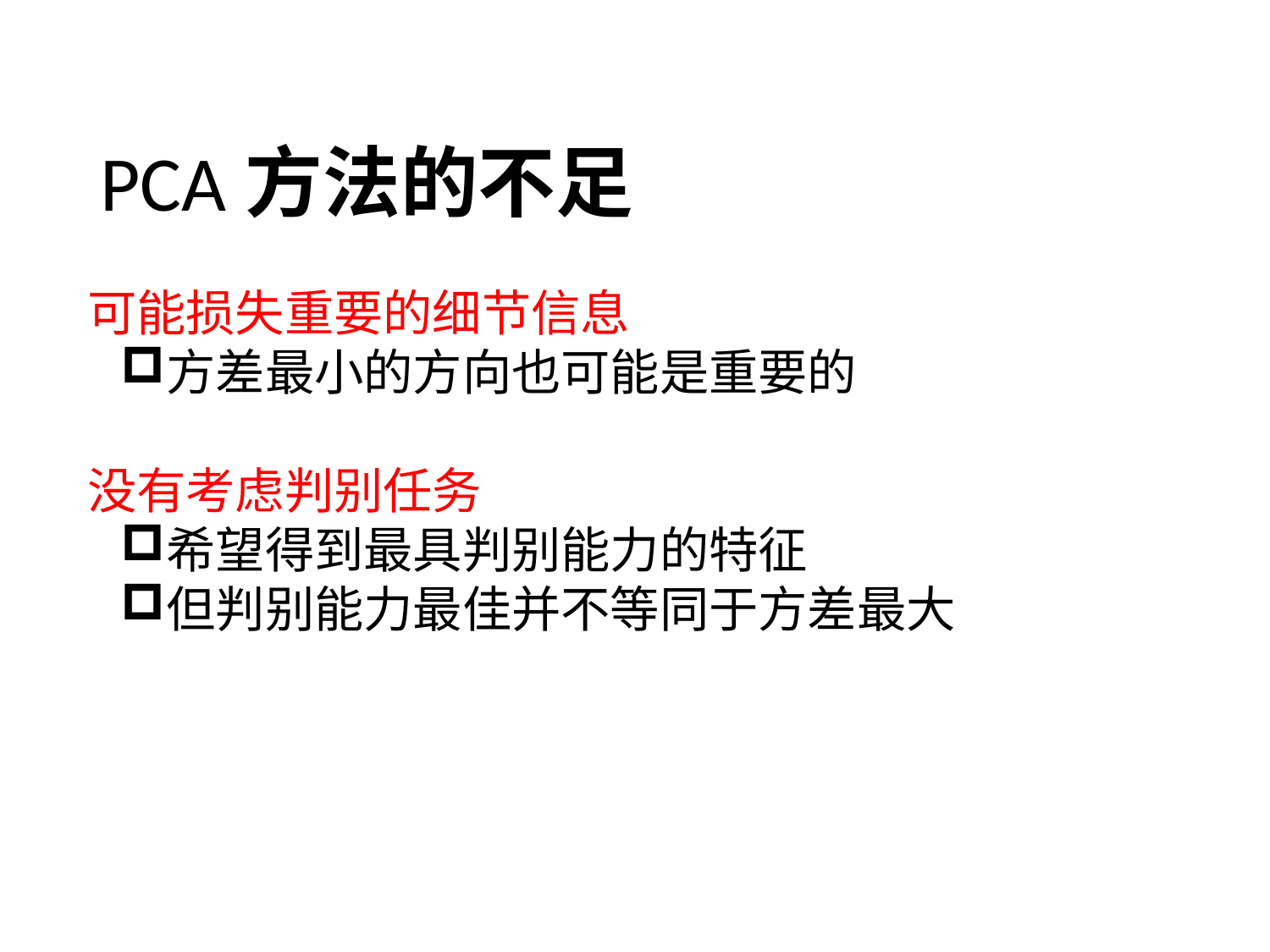

# PCA方法的不足
可能损失重要的细节信息
方差最小的方向也可能是重要的

没有考虑判别任务
希望得到最具判别能力的特征
但判别能力最佳并不等同于方差最大